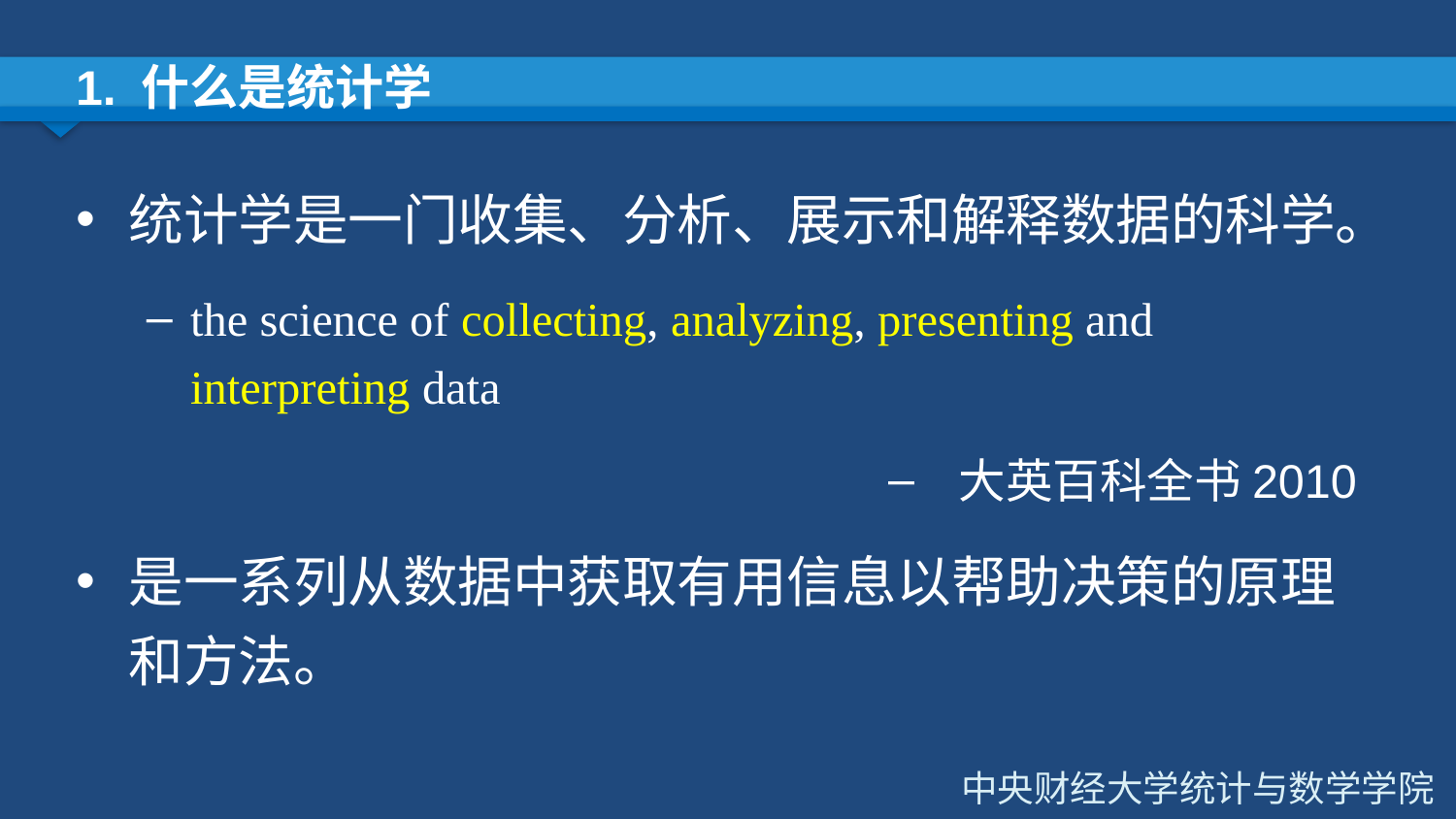

# 1. 什么是统计学
统计学是一门收集、分析、展示和解释数据的科学。
the science of collecting, analyzing, presenting and interpreting data
大英百科全书2010
是一系列从数据中获取有用信息以帮助决策的原理和方法。